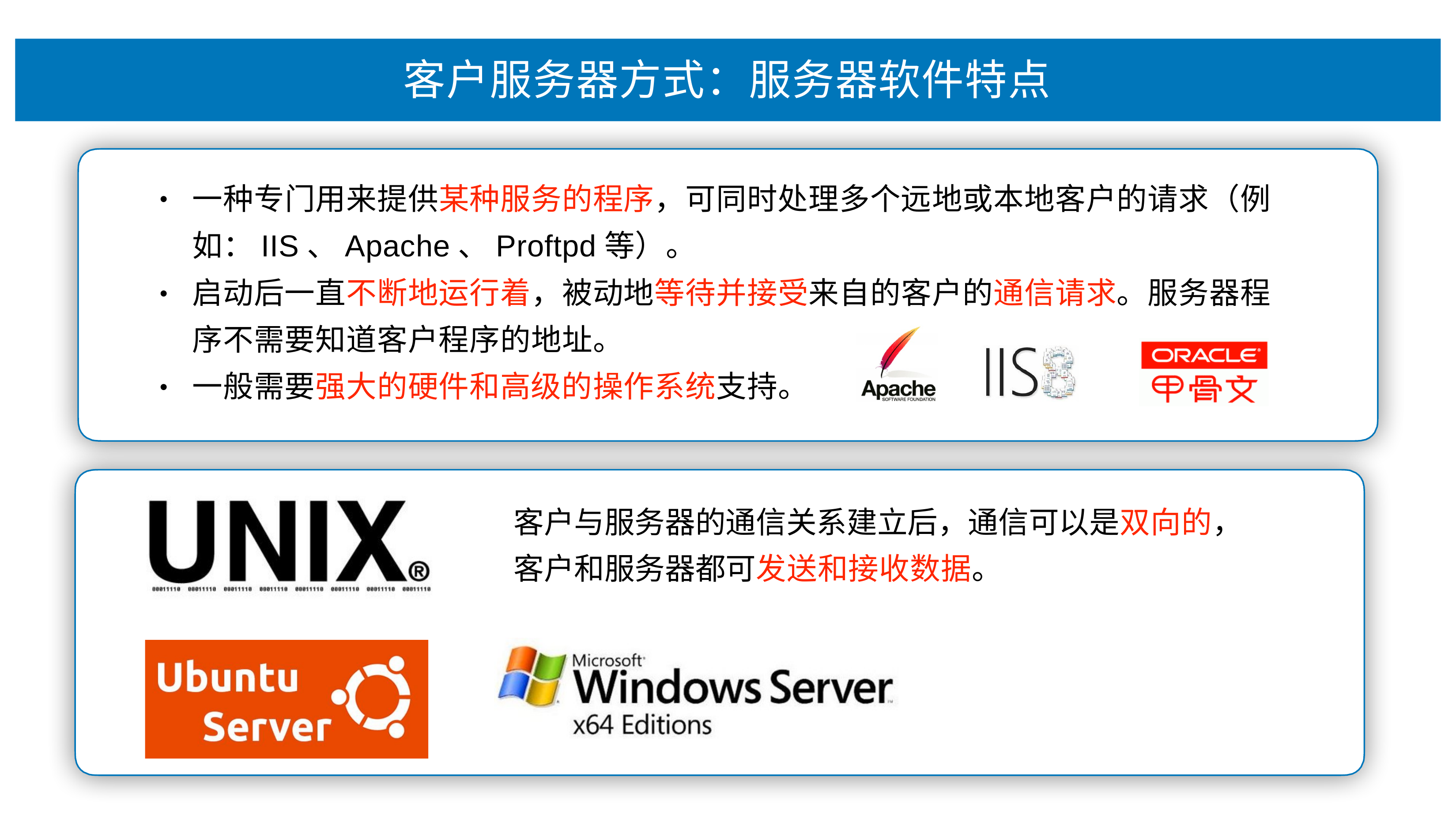

# 客户服务器⽅式：服务器软件特点

⼀种专⻔⽤来提供某种服务的程序，可同时处理多个远地或本地客户的请求（例 如：IIS、Apache、Proftpd等）。
启动后⼀直不断地运⾏着，被动地等待并接受来⾃的客户的通信请求。服务器程 序不需要知道客户程序的地址。
⼀般需要强⼤的硬件和⾼级的操作系统⽀持。
•
•

•

客户与服务器的通信关系建⽴后，通信可以是双向的， 客户和服务器都可发送和接收数据。